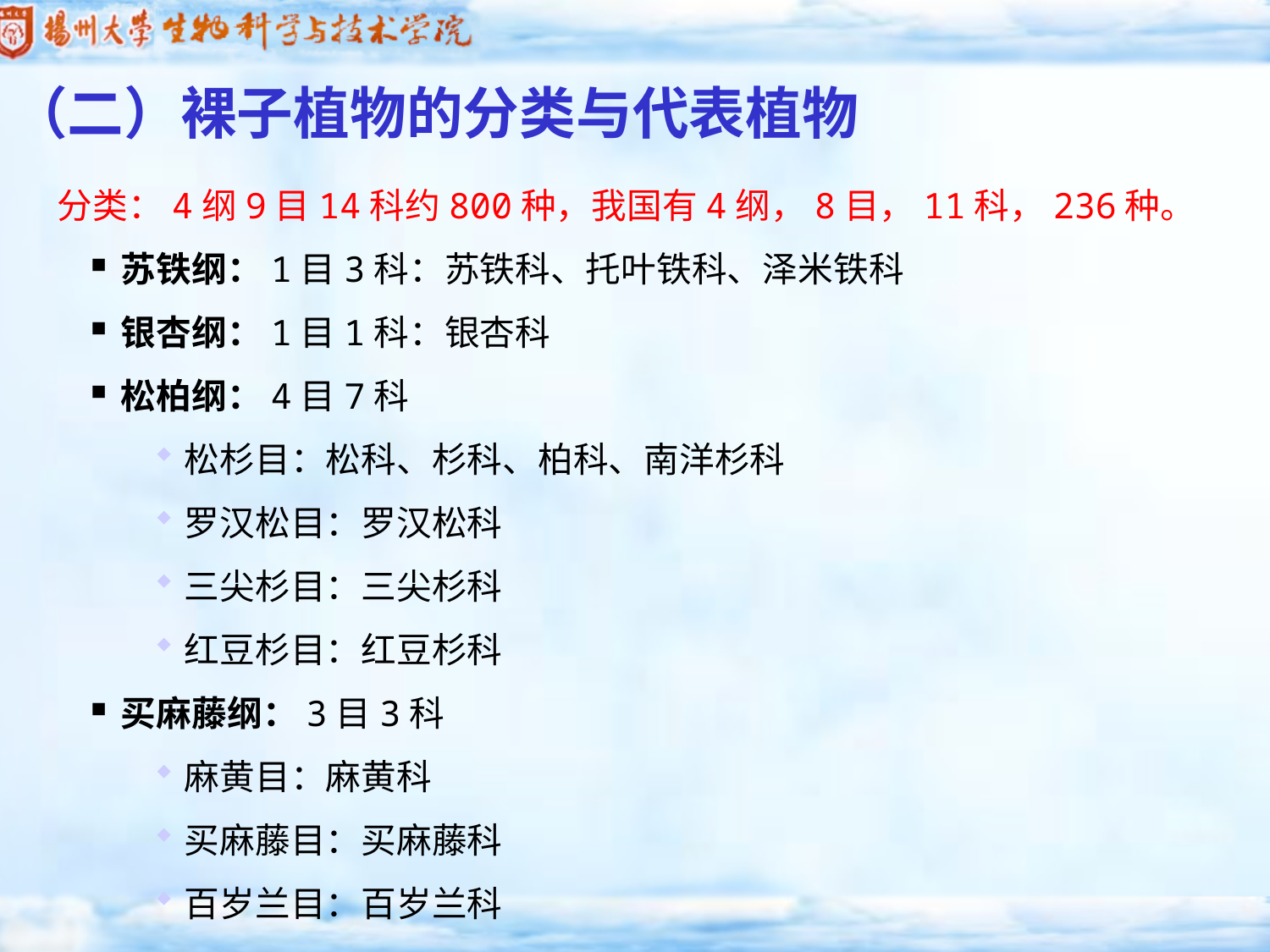

# （二）裸子植物的分类与代表植物
分类：4纲9目14科约800种，我国有4纲，8目，11科，236种。
苏铁纲：1目3科：苏铁科、托叶铁科、泽米铁科
银杏纲：1目1科：银杏科
松柏纲：4目7科
松杉目：松科、杉科、柏科、南洋杉科
罗汉松目：罗汉松科
三尖杉目：三尖杉科
红豆杉目：红豆杉科
买麻藤纲：3目3科
麻黄目：麻黄科
买麻藤目：买麻藤科
百岁兰目：百岁兰科